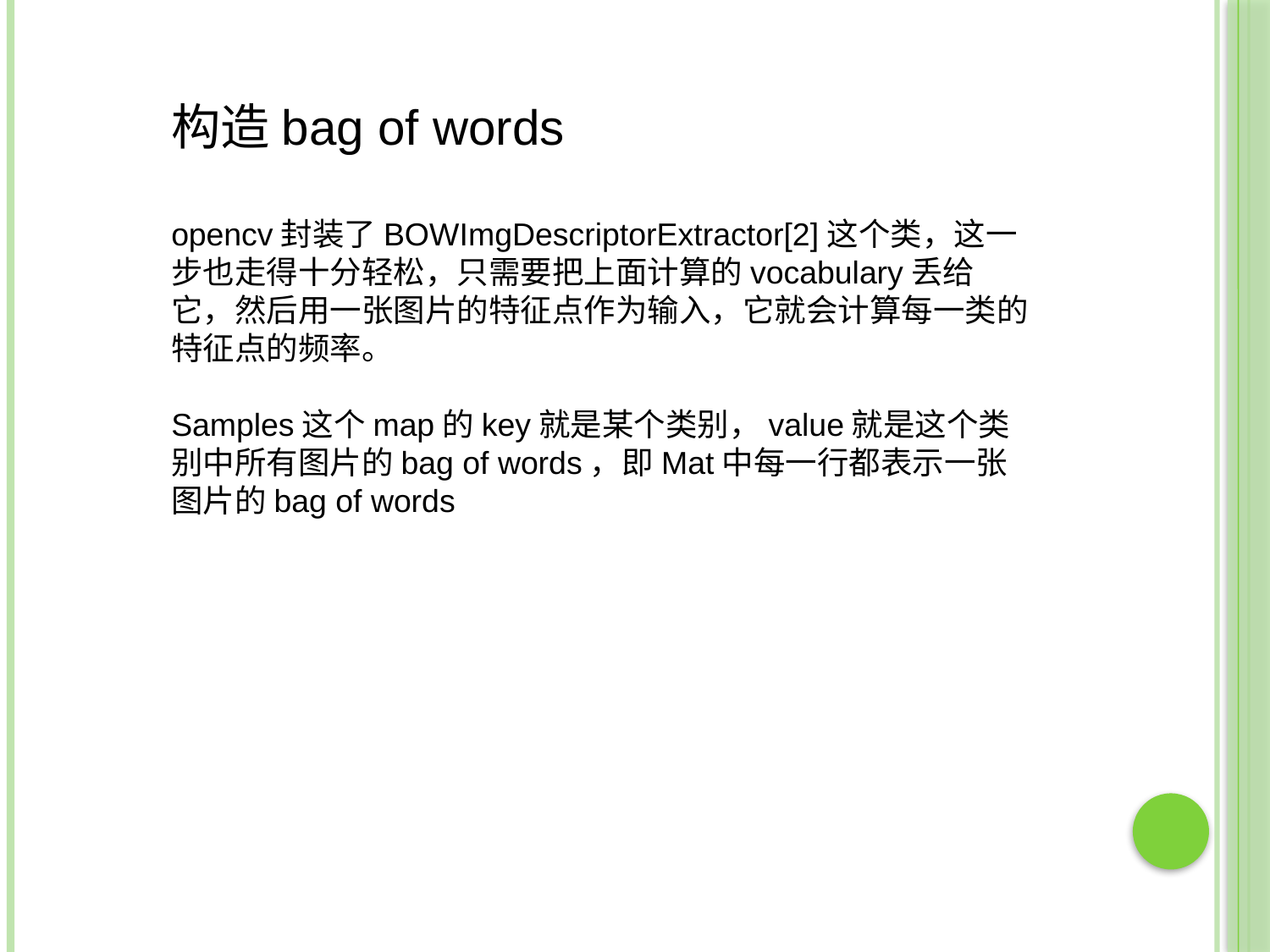

构造bag of words

opencv封装了BOWImgDescriptorExtractor[2]这个类，这一步也走得十分轻松，只需要把上面计算的vocabulary丢给它，然后用一张图片的特征点作为输入，它就会计算每一类的特征点的频率。

Samples这个map的key就是某个类别，value就是这个类别中所有图片的bag of words，即Mat中每一行都表示一张图片的bag of words